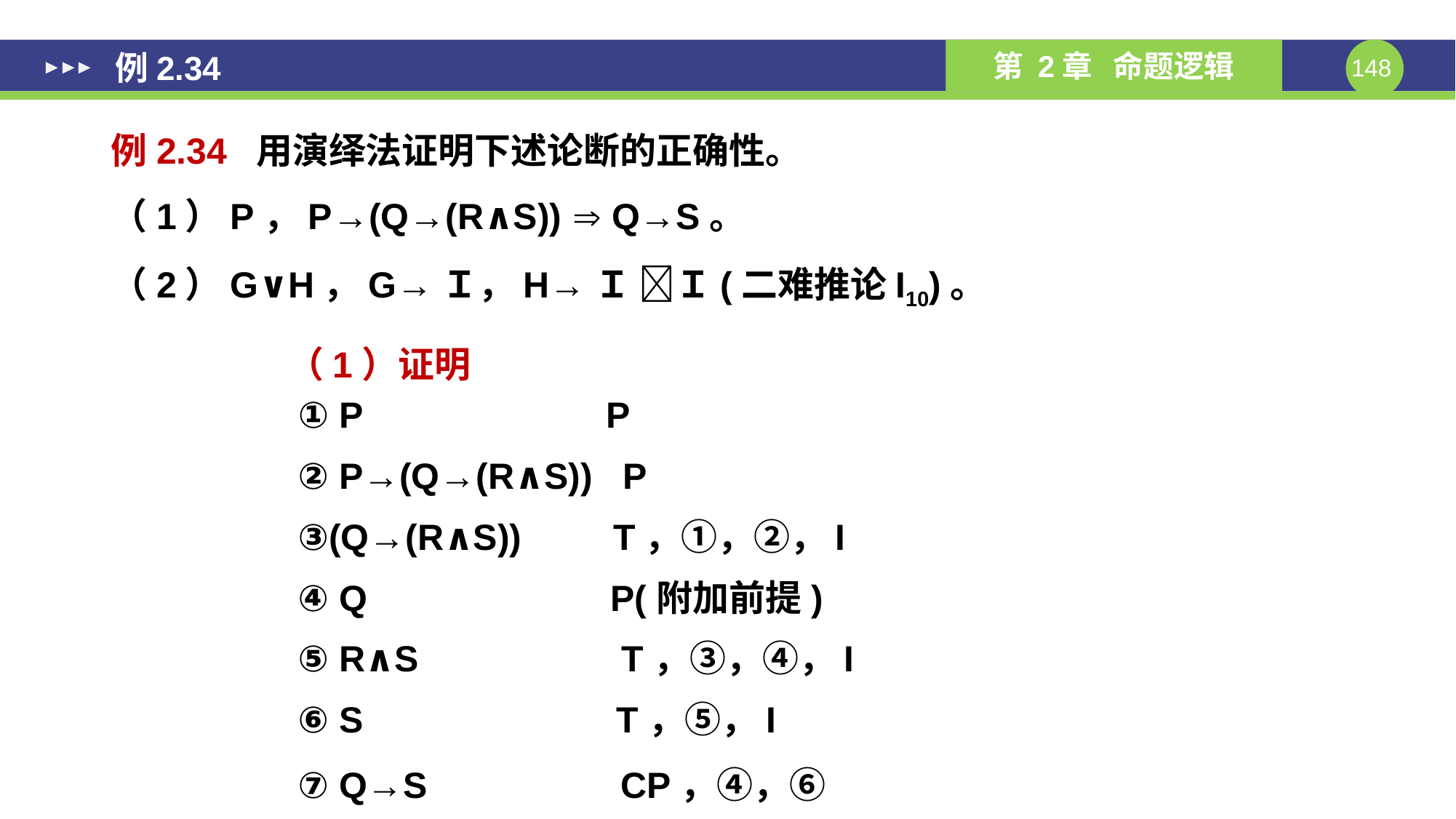

例2.34
例2.34  用演绎法证明下述论断的正确性。
（1）P，P→(Q→(R∧S)) ⇒ Q→S。
（2）G∨H，G→Ｉ，H→Ｉ ⇒Ｉ(二难推论I10)。
（1）证明
 ① P                        P
 ② P→(Q→(R∧S))   P
 ③(Q→(R∧S))         T，①，②，I
 ④ Q                        P(附加前提)
 ⑤ R∧S                    T，③，④，I
 ⑥ S                         T，⑤，I
 ⑦ Q→S                   CP，④，⑥